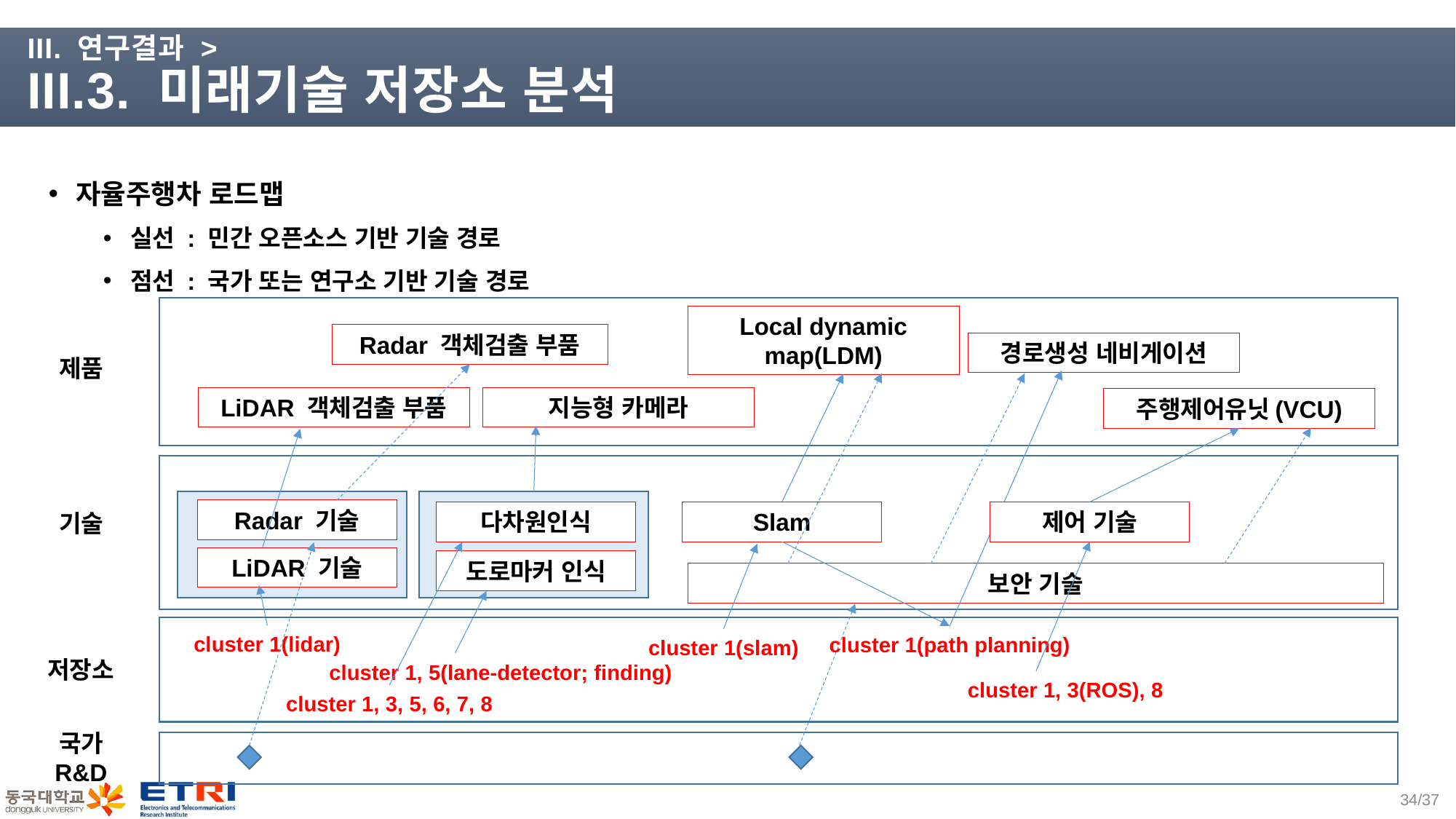

# III. 연구결과 > III.3. 미래기술 저장소 분석
자율주행차 로드맵
실선 : 민간 오픈소스 기반 기술 경로
점선 : 국가 또는 연구소 기반 기술 경로

Local dynamic map(LDM)
Radar 객체검출 부품
경로생성 네비게이션
제품
LiDAR 객체검출 부품
지능형 카메라
주행제어유닛(VCU)

Radar 기술
다차원인식
Slam
제어 기술
기술
LiDAR 기술
도로마커 인식
보안 기술

cluster 1(lidar)
cluster 1(path planning)
cluster 1(slam)
저장소
cluster 1, 5(lane-detector; finding)
cluster 1, 3(ROS), 8
cluster 1, 3, 5, 6, 7, 8
국가 R&D

34/37